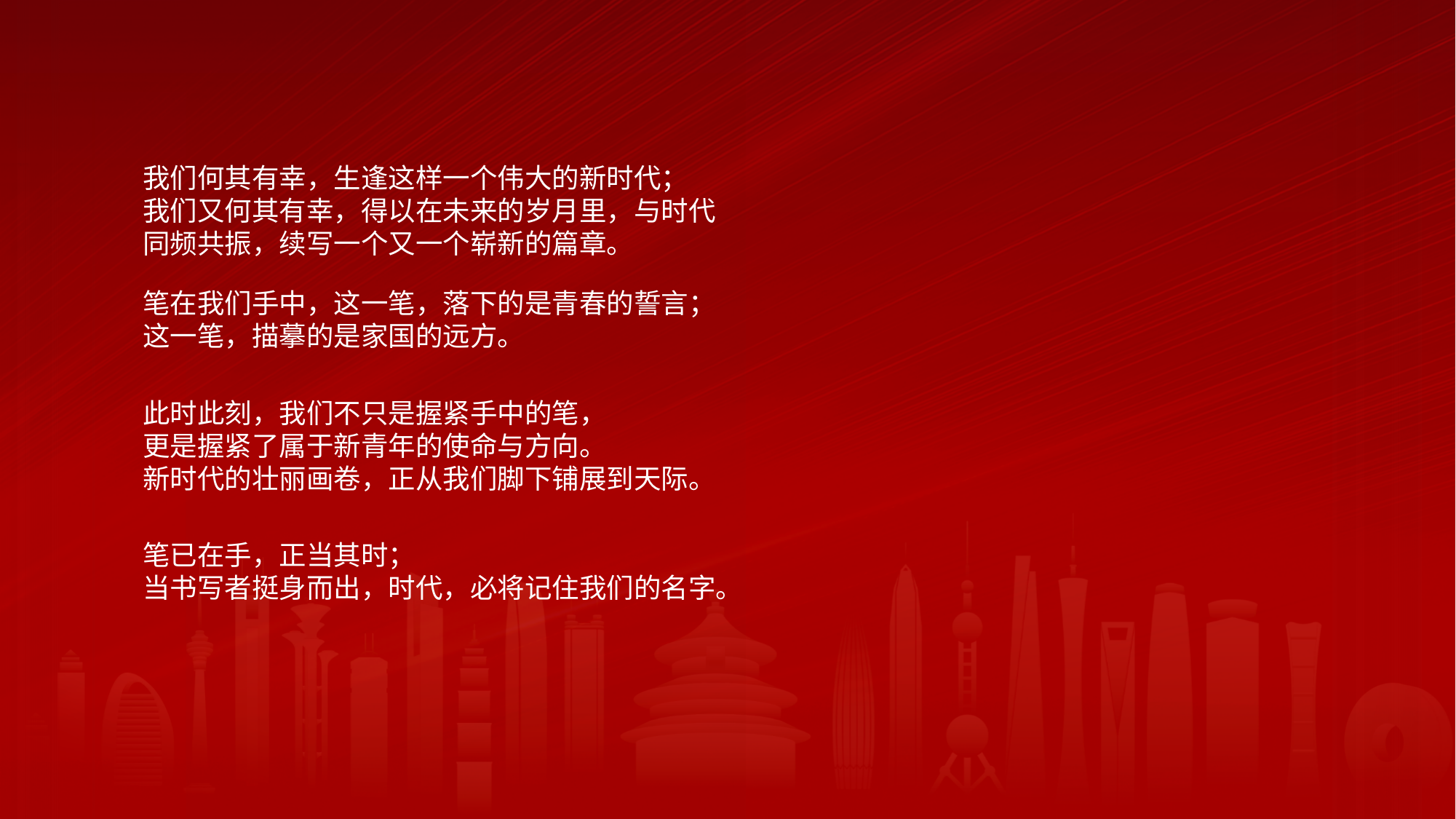

我们何其有幸，生逢这样一个伟大的新时代；
我们又何其有幸，得以在未来的岁月里，与时代同频共振，续写一个又一个崭新的篇章。
笔在我们手中，这一笔，落下的是青春的誓言；
这一笔，描摹的是家国的远方。

此时此刻，我们不只是握紧手中的笔，
更是握紧了属于新青年的使命与方向。
新时代的壮丽画卷，正从我们脚下铺展到天际。
笔已在手，正当其时；
当书写者挺身而出，时代，必将记住我们的名字。